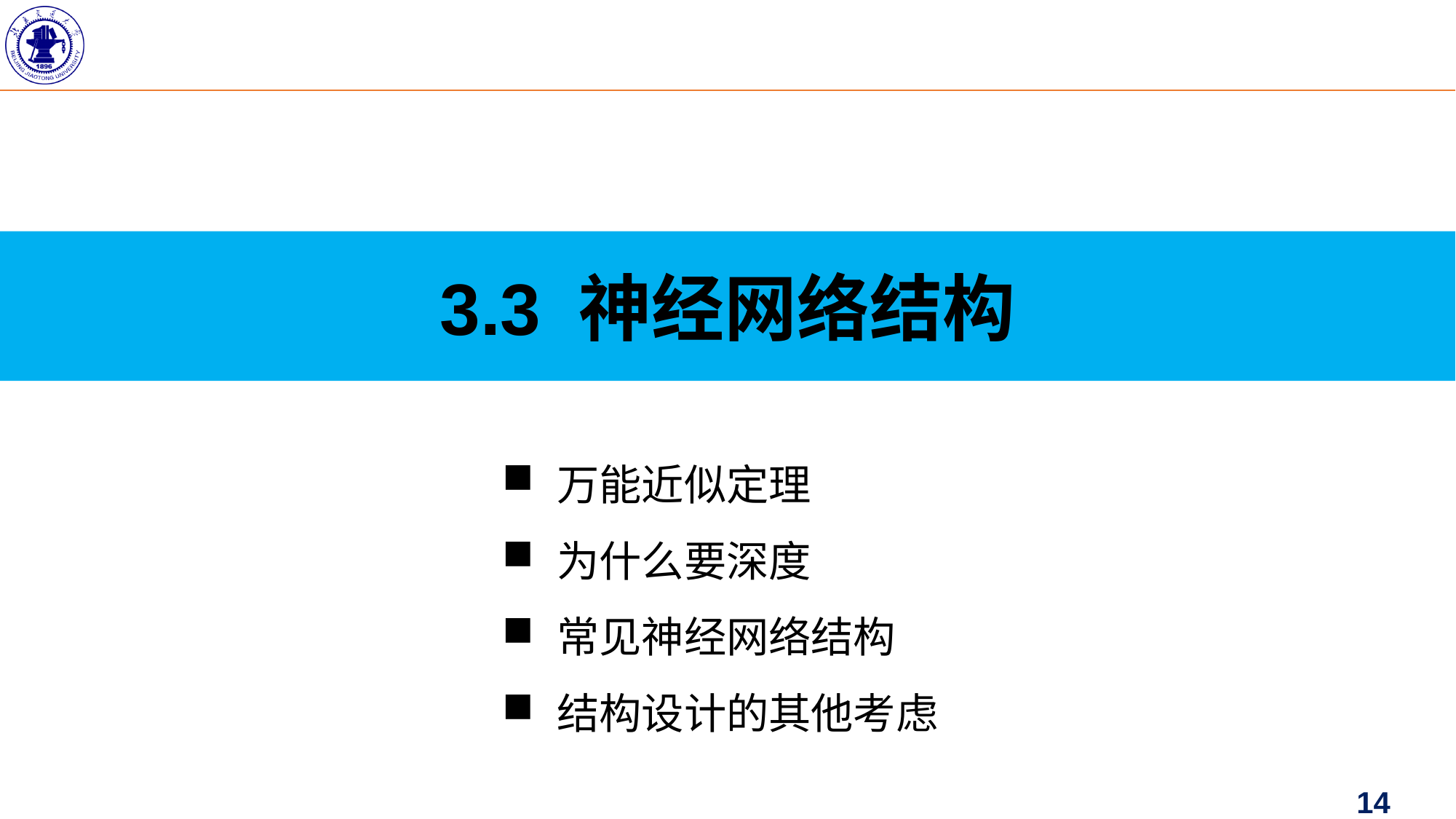

3.3 神经网络结构
万能近似定理
为什么要深度
常见神经网络结构
结构设计的其他考虑